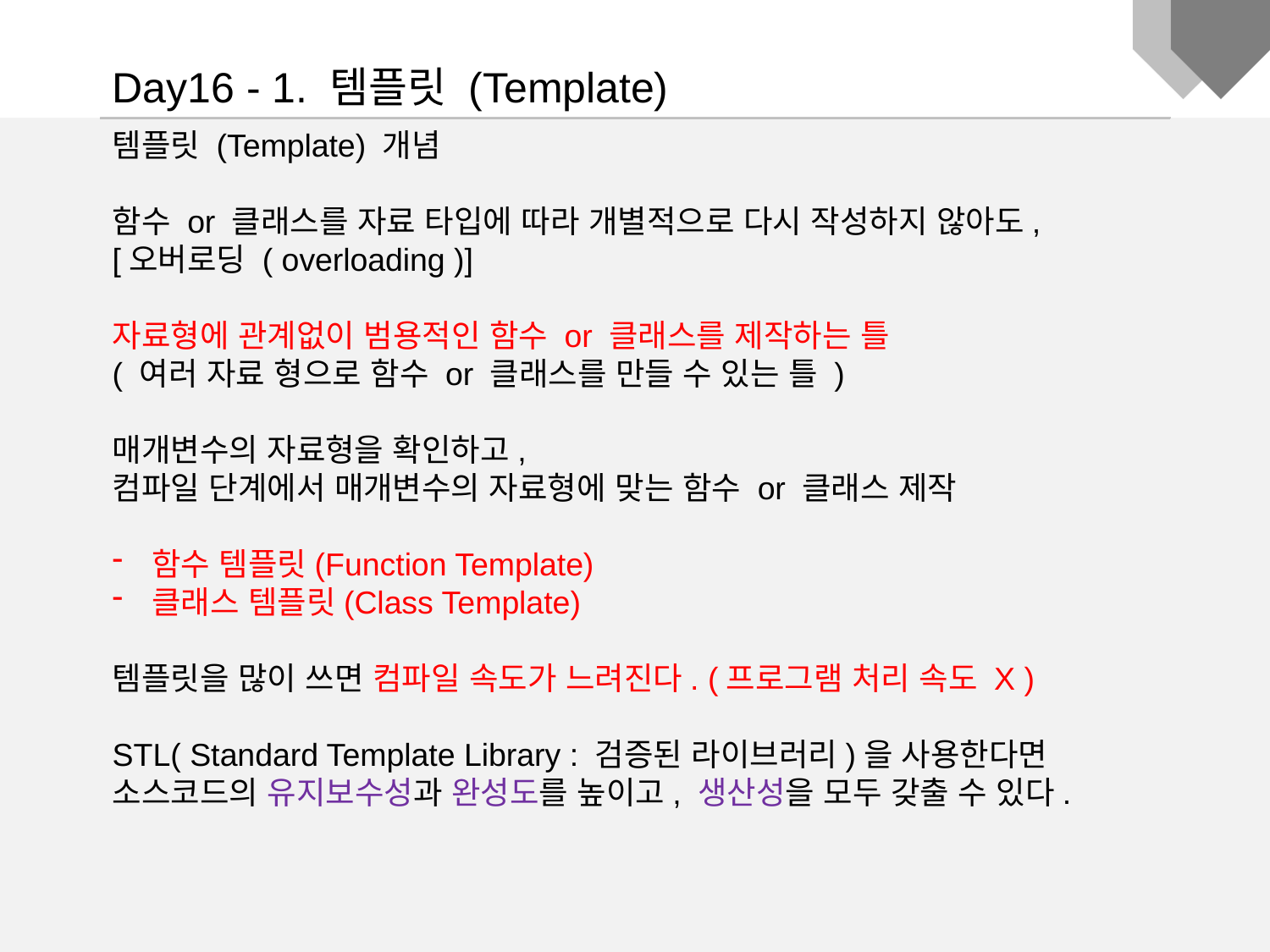

Day16 - 1. 템플릿 (Template)
템플릿 (Template) 개념

함수 or 클래스를 자료 타입에 따라 개별적으로 다시 작성하지 않아도,
[오버로딩 ( overloading )]

자료형에 관계없이 범용적인 함수 or 클래스를 제작하는 틀
( 여러 자료 형으로 함수 or 클래스를 만들 수 있는 틀 )

매개변수의 자료형을 확인하고,
컴파일 단계에서 매개변수의 자료형에 맞는 함수 or 클래스 제작

함수 템플릿(Function Template)
클래스 템플릿(Class Template)

템플릿을 많이 쓰면 컴파일 속도가 느려진다. (프로그램 처리 속도 X )

STL( Standard Template Library : 검증된 라이브러리)을 사용한다면
소스코드의 유지보수성과 완성도를 높이고, 생산성을 모두 갖출 수 있다.